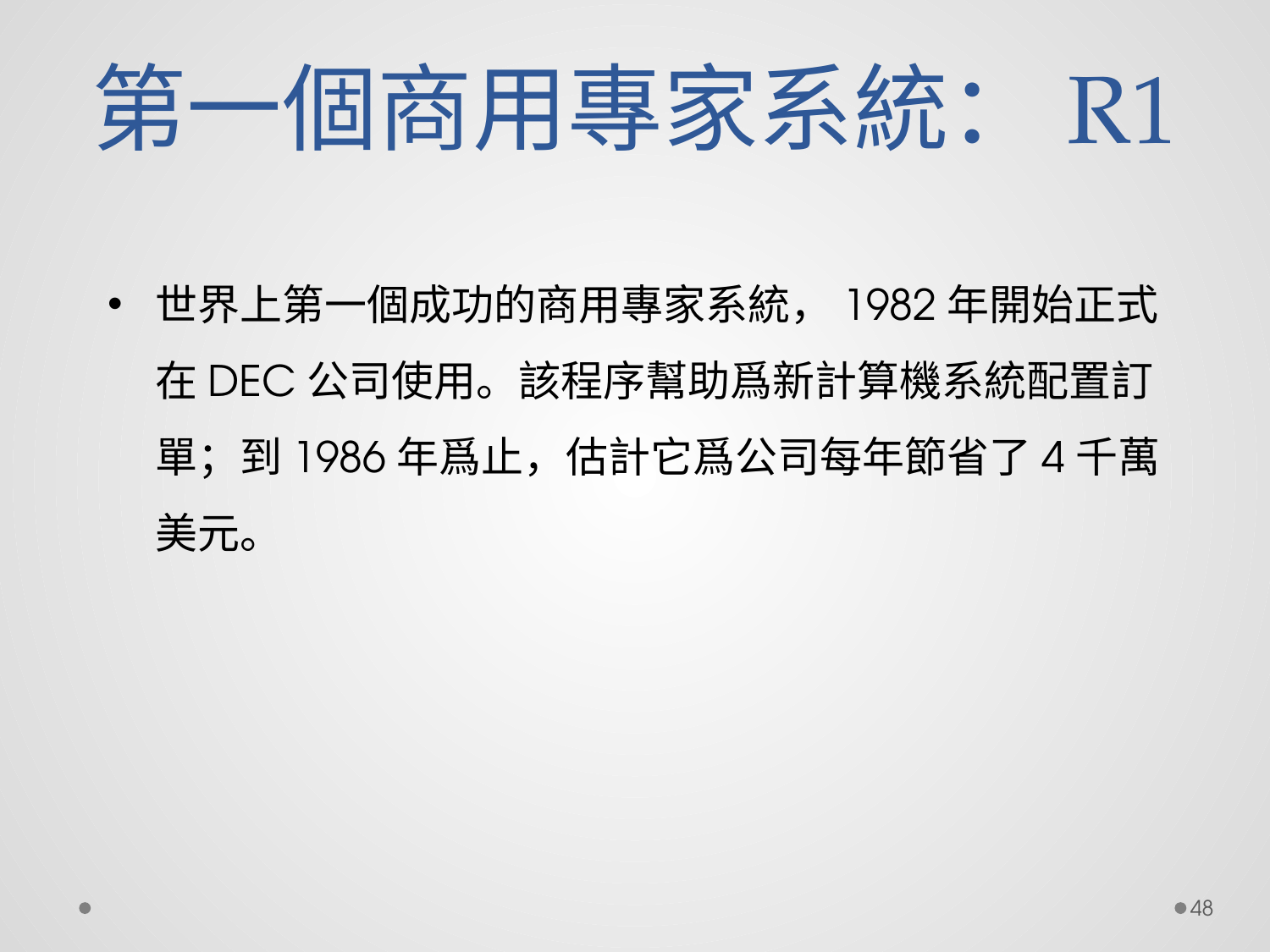

# 第一個商用專家系統：R1
世界上第一個成功的商用專家系統，1982年開始正式在DEC公司使用。該程序幫助爲新計算機系統配置訂單；到1986年爲止，估計它爲公司每年節省了4千萬美元。

48